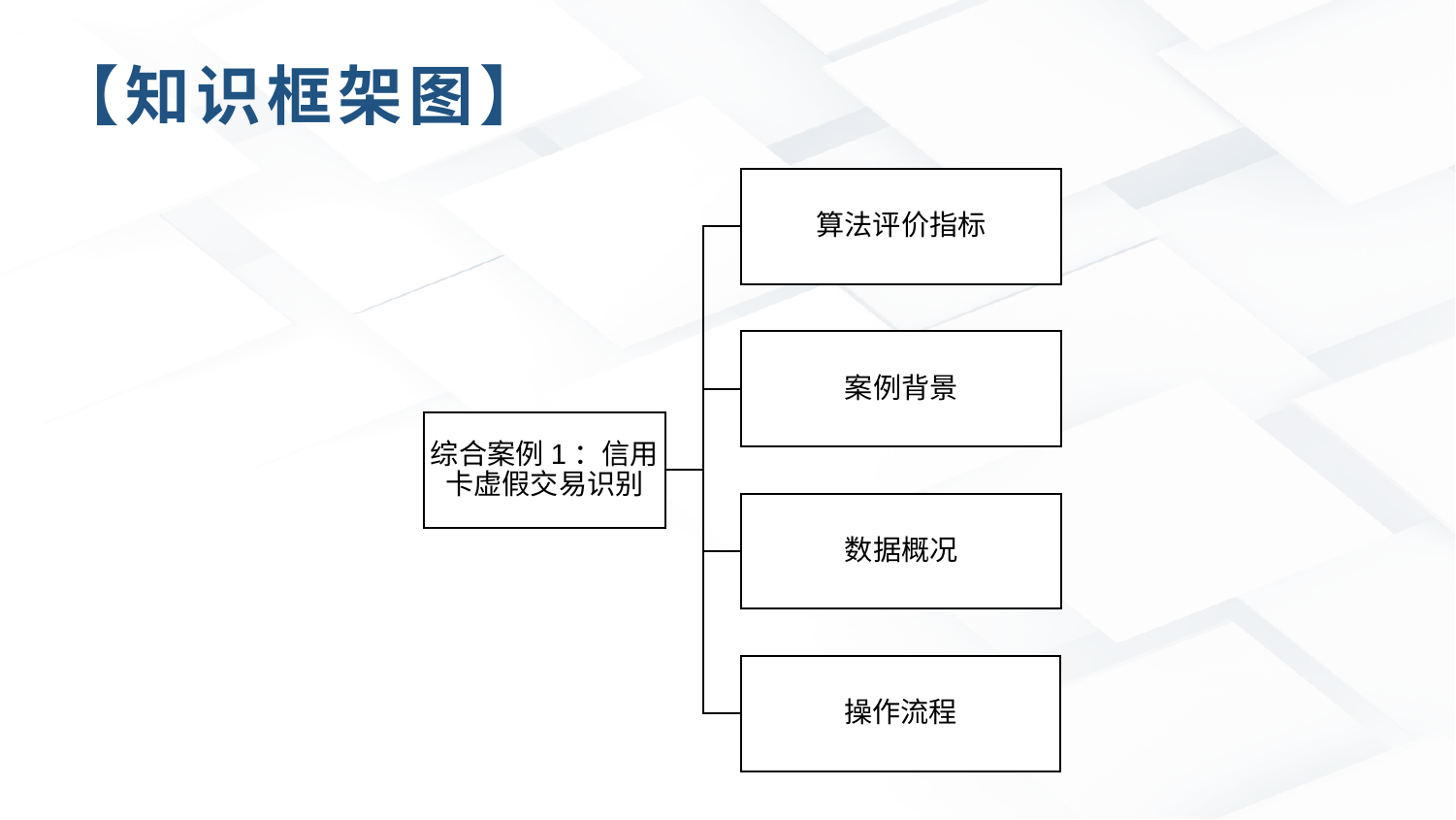

【知识框架图】
综合案例1：信用卡虚假交易识别
算法评价指标
案例背景
数据概况
操作流程